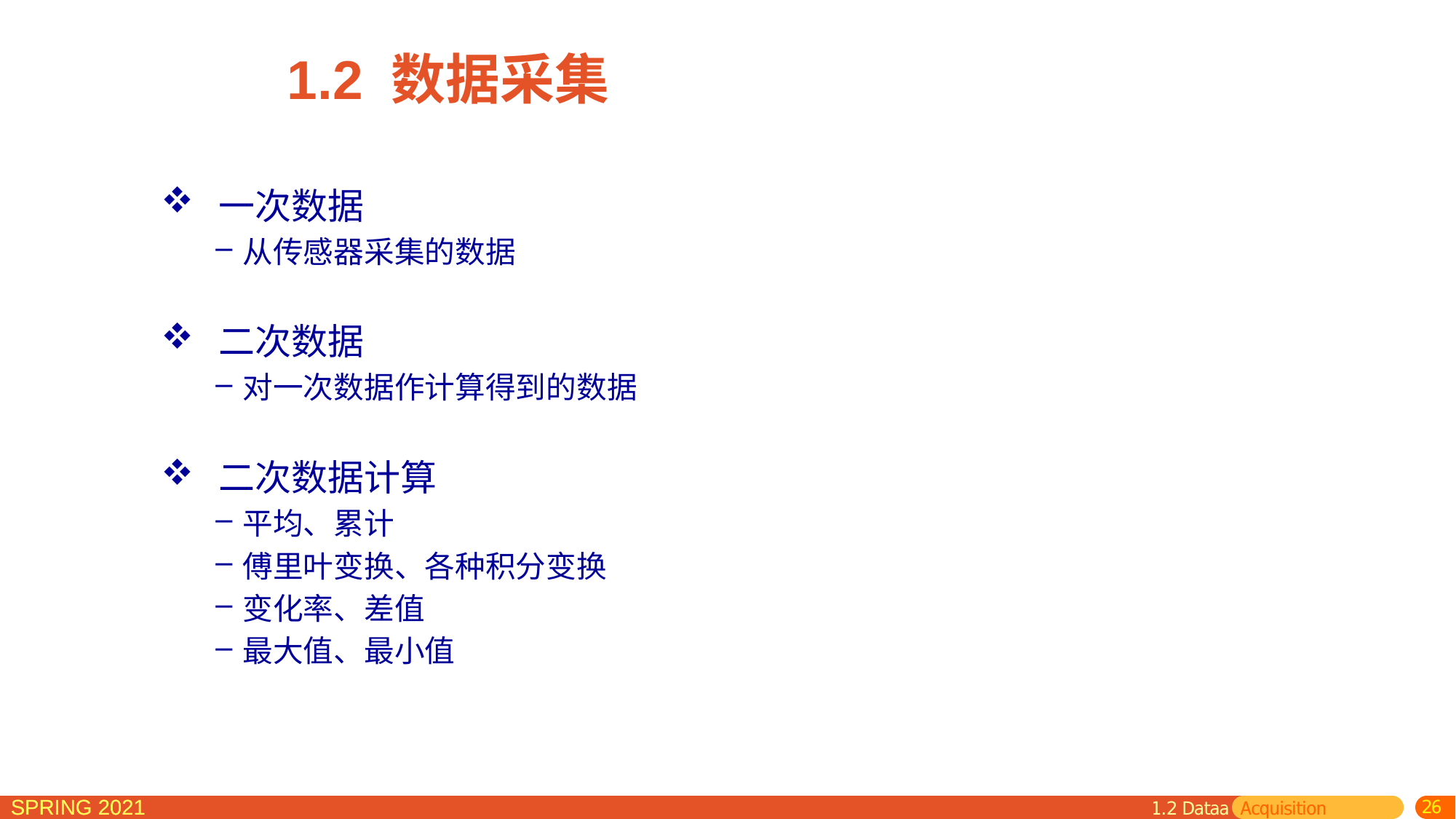

1.2 数据采集
 一次数据
从传感器采集的数据

 二次数据
对一次数据作计算得到的数据

 二次数据计算
平均、累计
傅里叶变换、各种积分变换
变化率、差值
最大值、最小值
1.2 Dataa  Acquisition
26